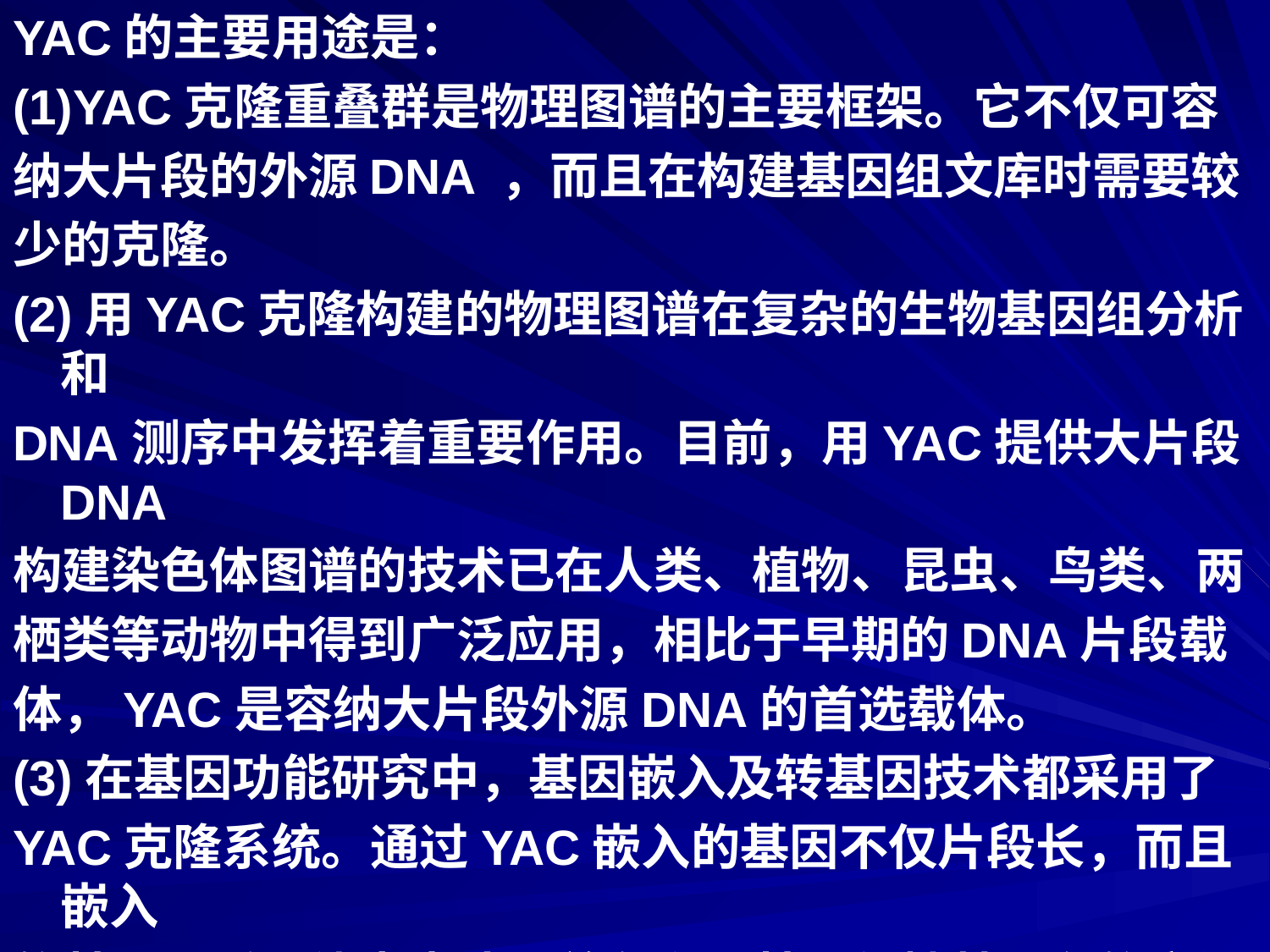

YAC的主要用途是：
(1)YAC克隆重叠群是物理图谱的主要框架。它不仅可容
纳大片段的外源DNA ，而且在构建基因组文库时需要较
少的克隆。
(2)用YAC克隆构建的物理图谱在复杂的生物基因组分析和
DNA测序中发挥着重要作用。目前，用YAC提供大片段DNA
构建染色体图谱的技术已在人类、植物、昆虫、鸟类、两
栖类等动物中得到广泛应用，相比于早期的DNA片段载
体，YAC是容纳大片段外源DNA的首选载体。
(3)在基因功能研究中，基因嵌入及转基因技术都采用了
YAC克隆系统。通过YAC嵌入的基因不仅片段长，而且嵌入
的基因更适于体内表达，并有利于基因保持其固有的空间
构象和功能的发挥。